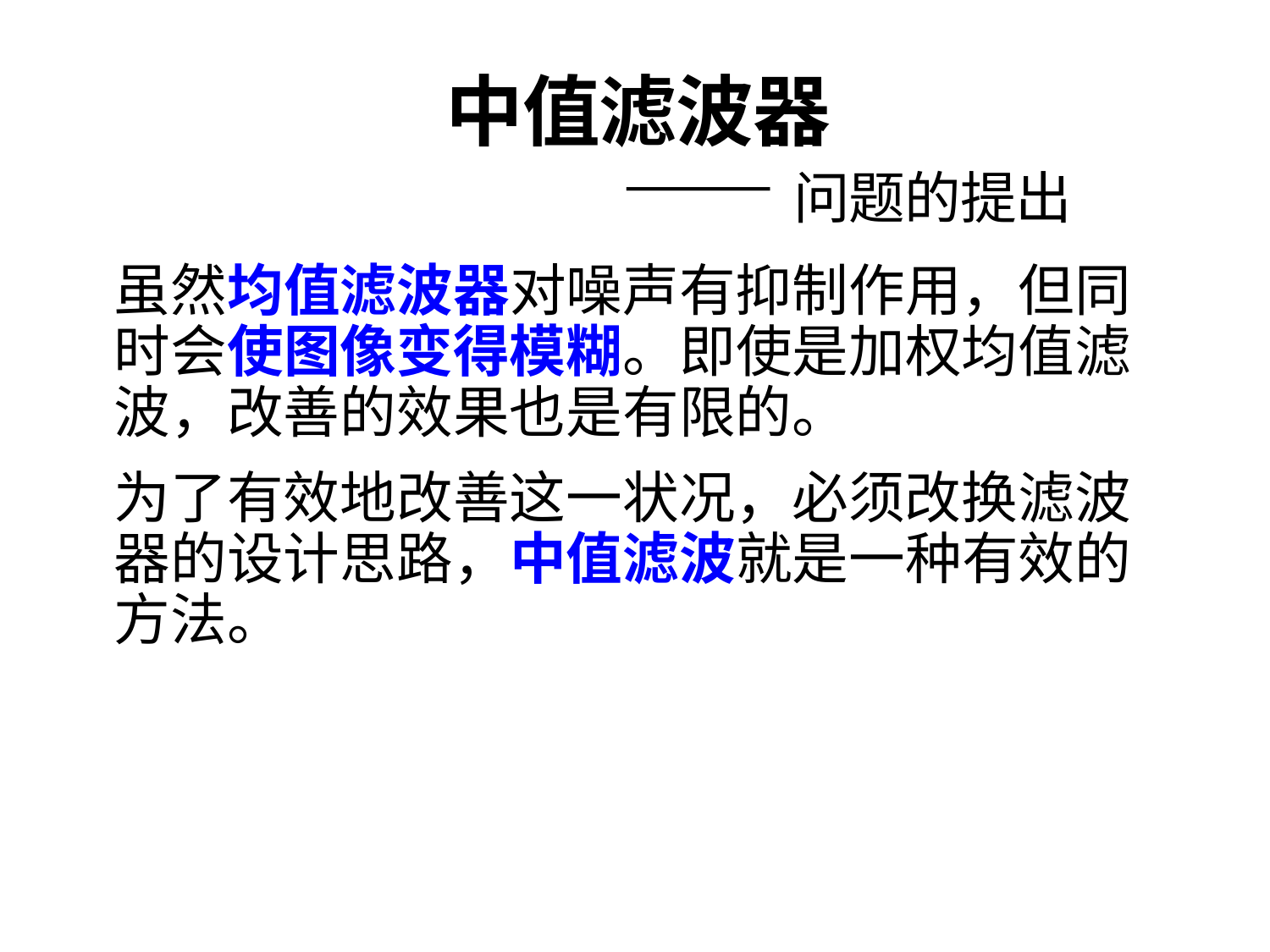

# 中值滤波器 —— 问题的提出
虽然均值滤波器对噪声有抑制作用，但同时会使图像变得模糊。即使是加权均值滤波，改善的效果也是有限的。
为了有效地改善这一状况，必须改换滤波器的设计思路，中值滤波就是一种有效的方法。